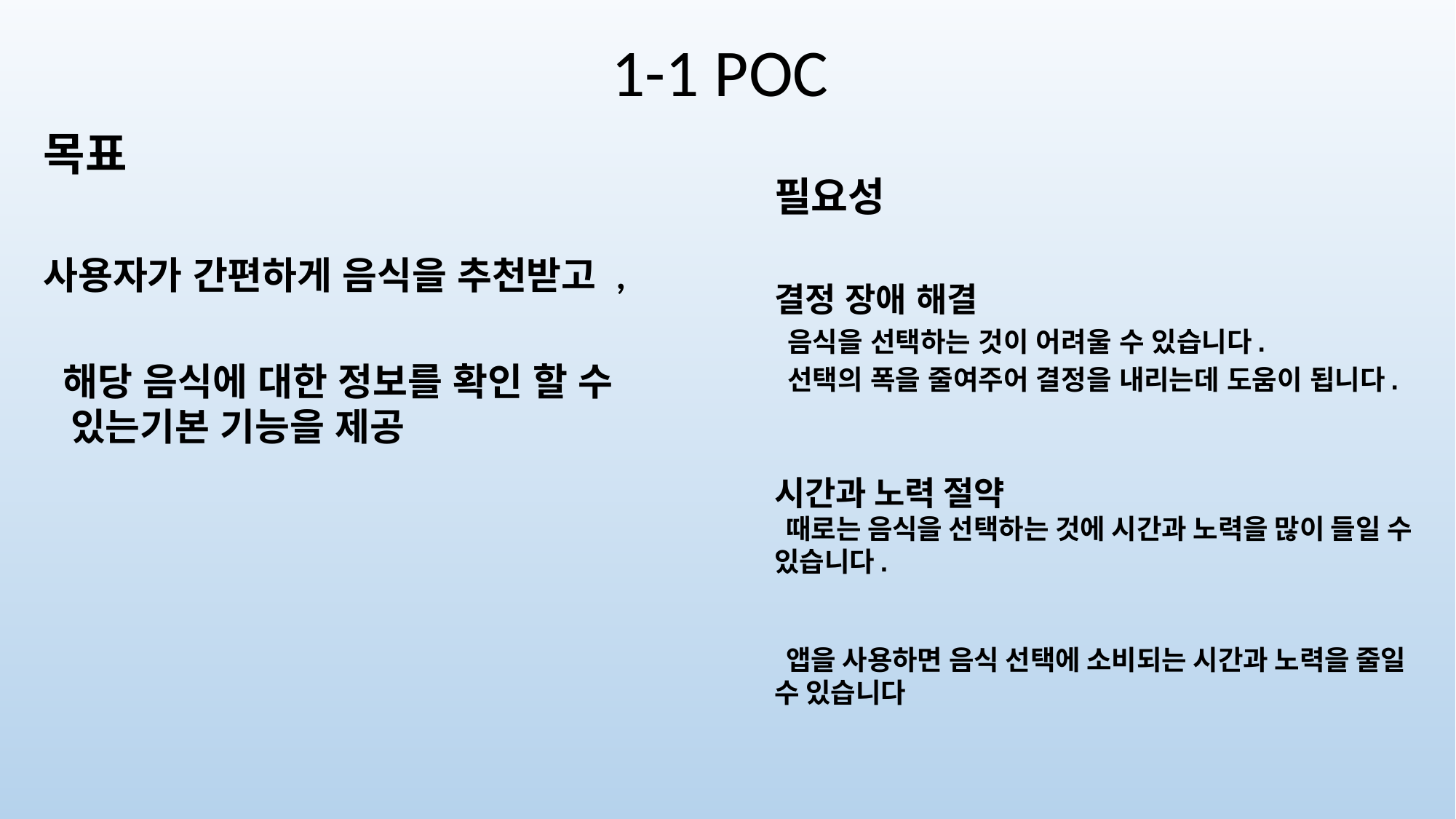

# 1-1 POC
목표

사용자가 간편하게 음식을 추천받고 ,

 해당 음식에 대한 정보를 확인 할 수 있는기본 기능을 제공

필요성

결정 장애 해결
 음식을 선택하는 것이 어려울 수 있습니다.
 선택의 폭을 줄여주어 결정을 내리는데 도움이 됩니다.

시간과 노력 절약
 때로는 음식을 선택하는 것에 시간과 노력을 많이 들일 수 있습니다.

 앱을 사용하면 음식 선택에 소비되는 시간과 노력을 줄일 수 있습니다